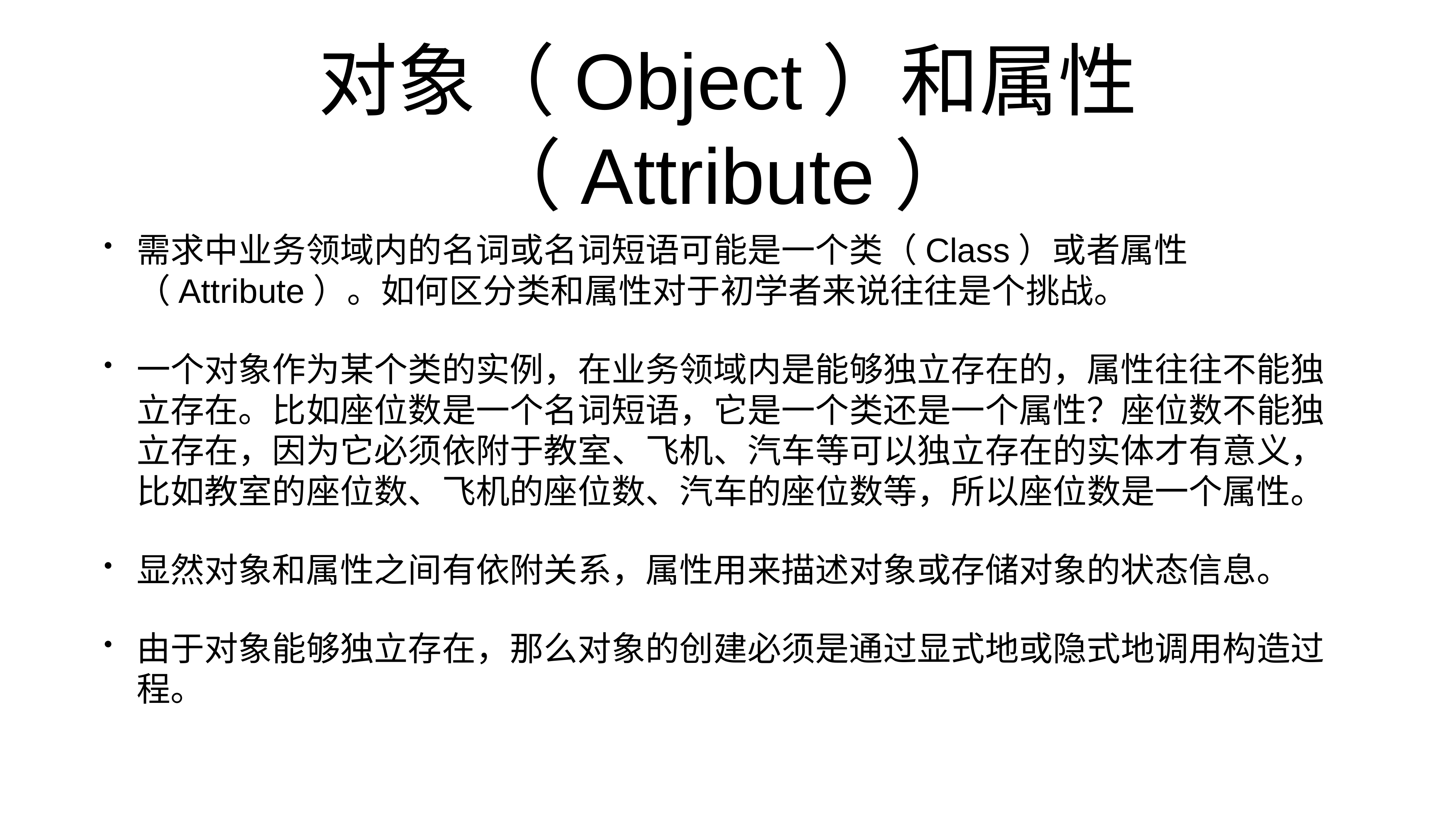

# 对象（Object）和属性（Attribute）
需求中业务领域内的名词或名词短语可能是一个类（Class）或者属性（Attribute）。如何区分类和属性对于初学者来说往往是个挑战。
一个对象作为某个类的实例，在业务领域内是能够独立存在的，属性往往不能独立存在。比如座位数是一个名词短语，它是一个类还是一个属性？座位数不能独立存在，因为它必须依附于教室、飞机、汽车等可以独立存在的实体才有意义，比如教室的座位数、飞机的座位数、汽车的座位数等，所以座位数是一个属性。
显然对象和属性之间有依附关系，属性用来描述对象或存储对象的状态信息。
由于对象能够独立存在，那么对象的创建必须是通过显式地或隐式地调用构造过程。